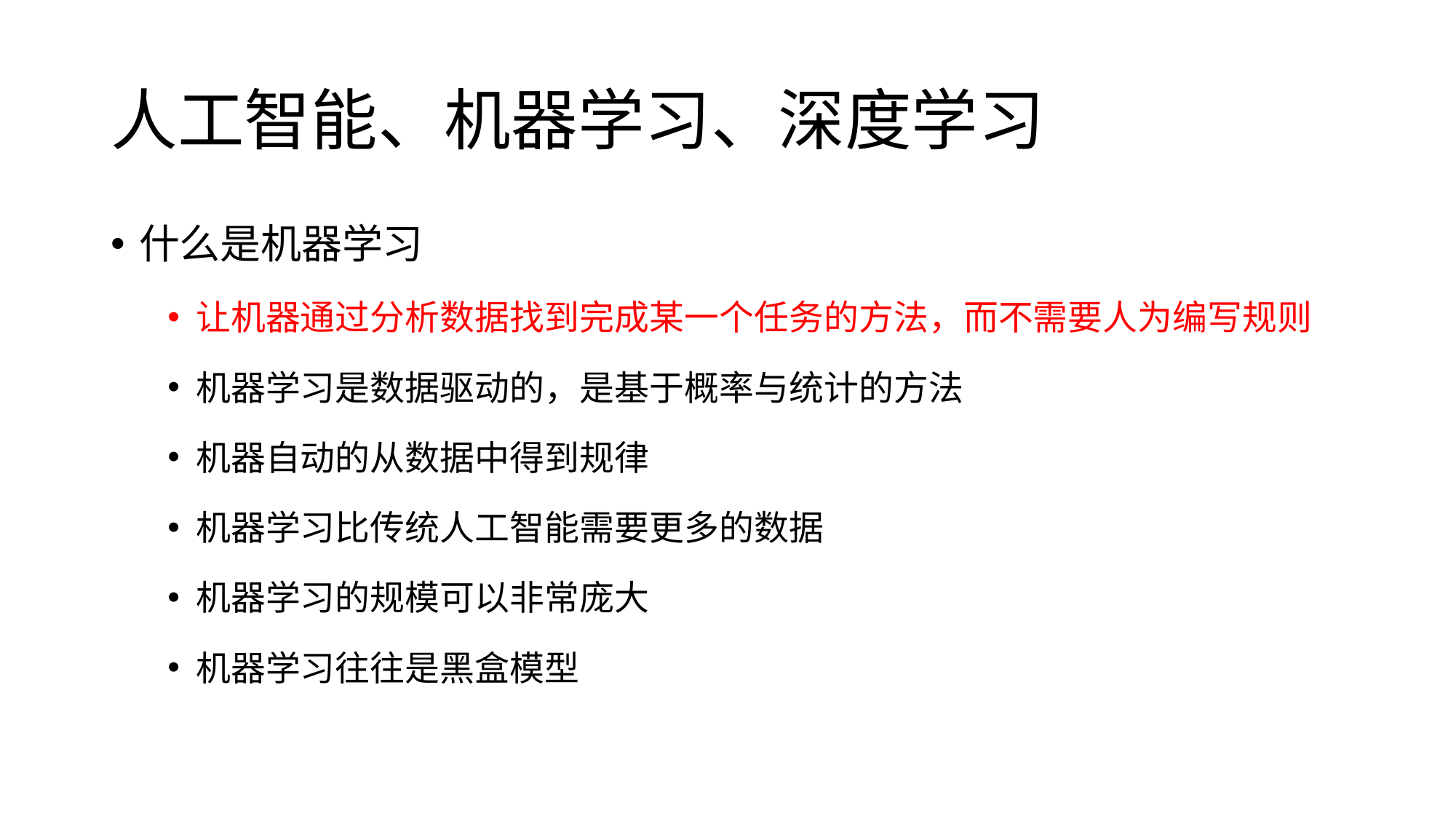

# 人工智能、机器学习、深度学习
什么是机器学习
让机器通过分析数据找到完成某一个任务的方法，而不需要人为编写规则
机器学习是数据驱动的，是基于概率与统计的方法
机器自动的从数据中得到规律
机器学习比传统人工智能需要更多的数据
机器学习的规模可以非常庞大
机器学习往往是黑盒模型